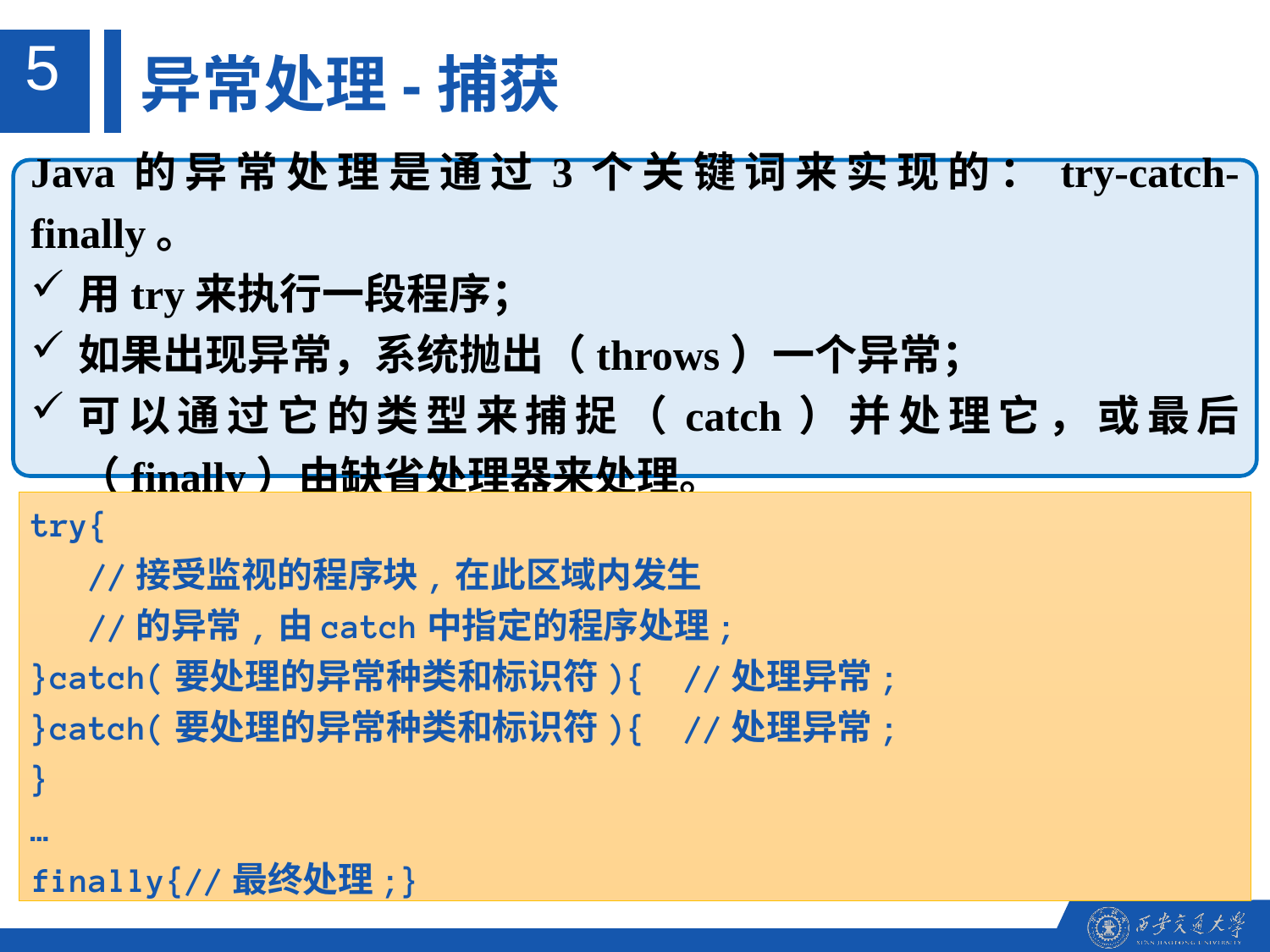

5
异常处理-捕获
Java的异常处理是通过3个关键词来实现的：try-catch-finally。
用try来执行一段程序；
如果出现异常，系统抛出（throws）一个异常；
可以通过它的类型来捕捉（catch）并处理它，或最后（finally）由缺省处理器来处理。
try{
   //接受监视的程序块,在此区域内发生
   //的异常,由catch中指定的程序处理;
}catch(要处理的异常种类和标识符){  //处理异常;
}catch(要处理的异常种类和标识符){  //处理异常;
}
…
finally{//最终处理;}